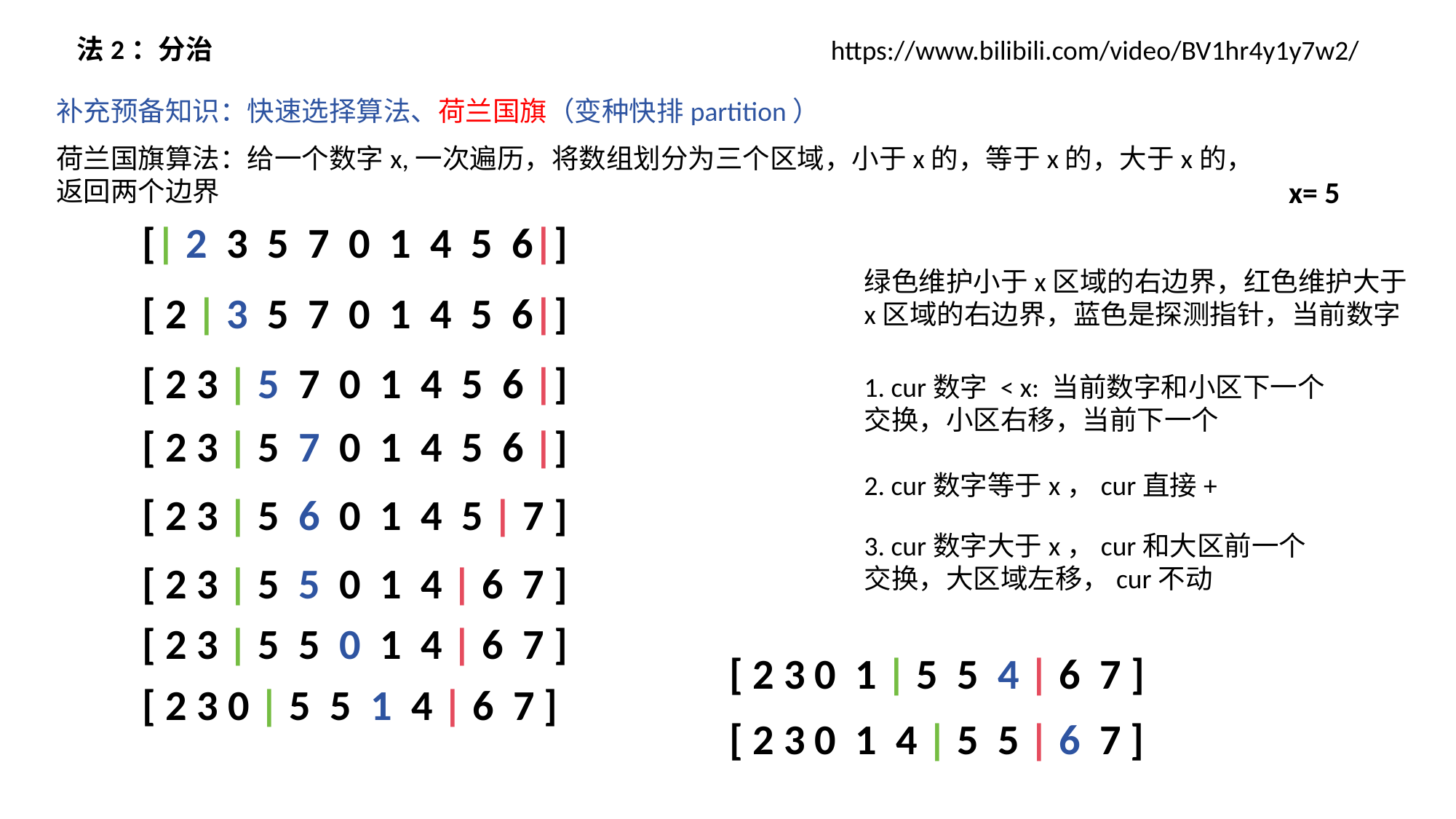

法2：分治
https://www.bilibili.com/video/BV1hr4y1y7w2/
补充预备知识：快速选择算法、荷兰国旗（变种快排partition）
荷兰国旗算法：给一个数字x,一次遍历，将数组划分为三个区域，小于x的，等于x的，大于x的，返回两个边界
x= 5
[| 2  3  5  7  0  1  4  5  6|]
绿色维护小于x区域的右边界，红色维护大于x区域的右边界，蓝色是探测指针，当前数字
[ 2 | 3  5  7  0  1  4  5  6|]
[ 2 3 | 5  7  0  1  4  5  6 |]
1. cur数字 < x: 当前数字和小区下一个交换，小区右移，当前下一个
[ 2 3 | 5  7  0  1  4  5  6 |]
2. cur数字等于x，cur直接+
[ 2 3 | 5  6  0  1  4  5 | 7 ]
3. cur数字大于x，cur和大区前一个交换，大区域左移，cur不动
[ 2 3 | 5  5  0  1  4 | 6  7 ]
[ 2 3 | 5  5  0  1  4 | 6  7 ]
[ 2 3 0  1 | 5  5  4 | 6  7 ]
[ 2 3 0 | 5  5  1  4 | 6  7 ]
[ 2 3 0  1  4 | 5  5 | 6  7 ]